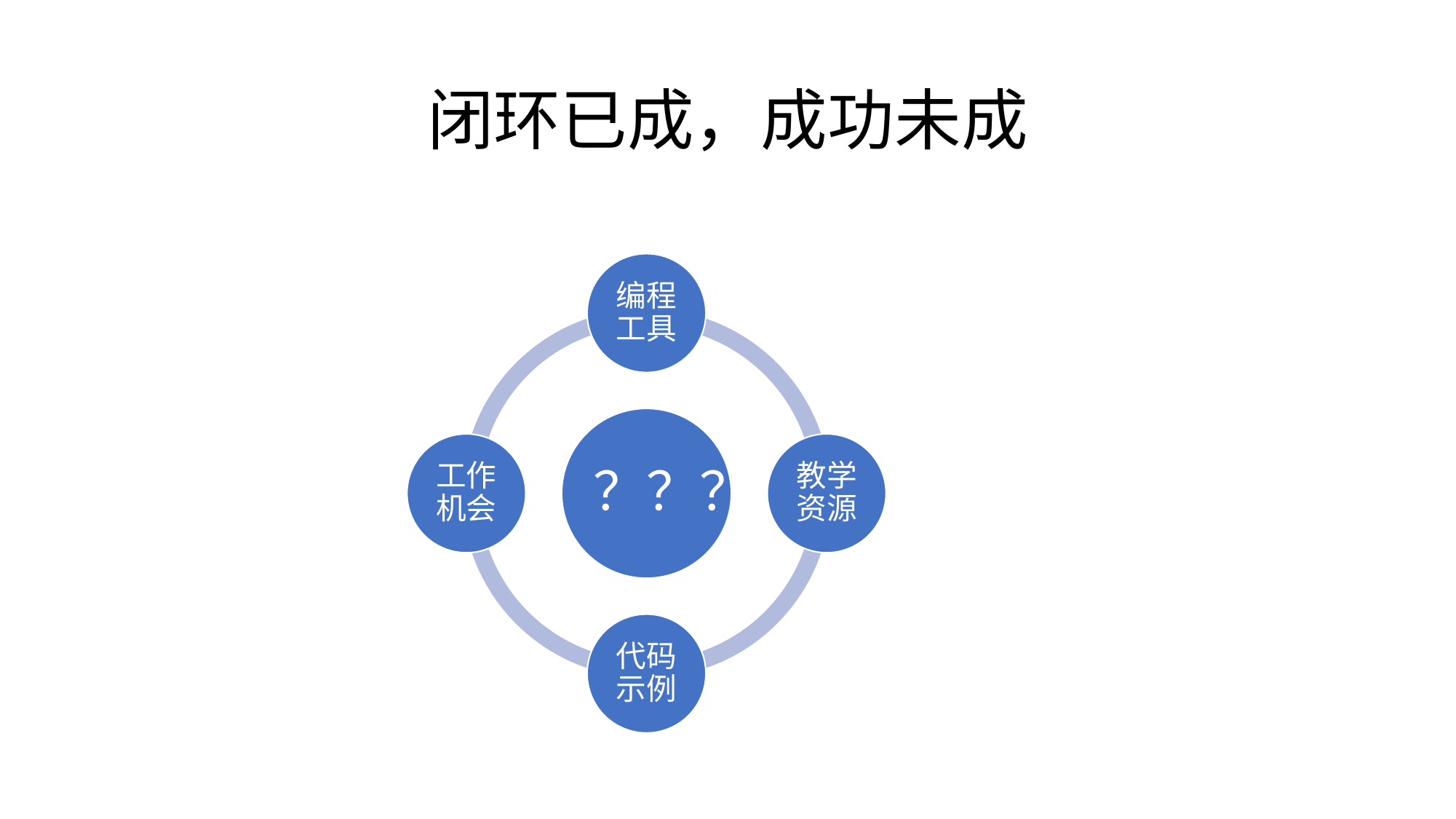

# 闭环已成，成功未成
？？？
编程工具
教学资源
代码示例
工作机会